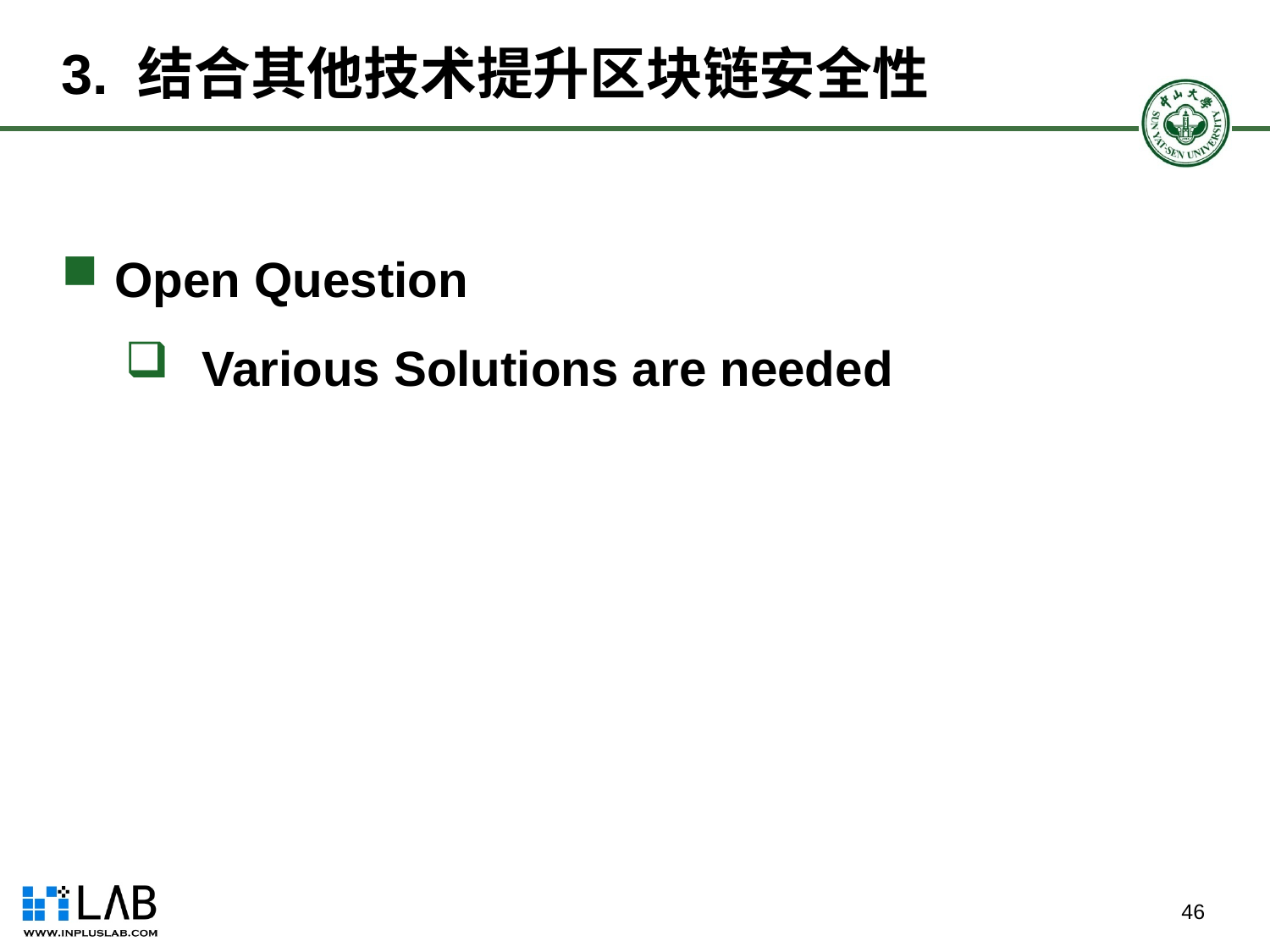

# 3. 结合其他技术提升区块链安全性
 Open Question
 Various Solutions are needed